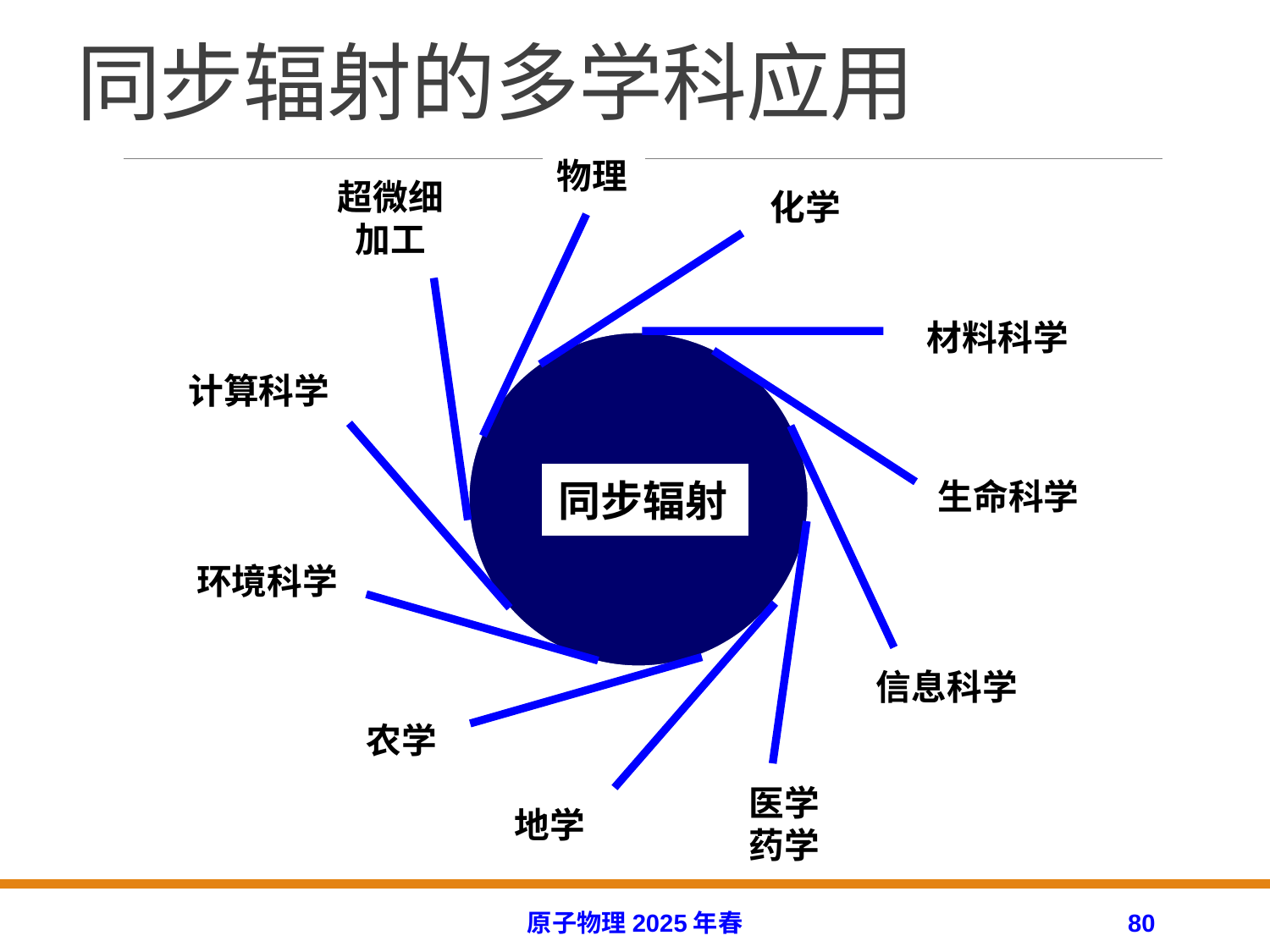

# 同步辐射的多学科应用
物理
超微细
加工
化学

材料科学

计算科学

生命科学
同步辐射

环境科学

信息科学

农学
医学
药学
地学
原子物理2025年春
80